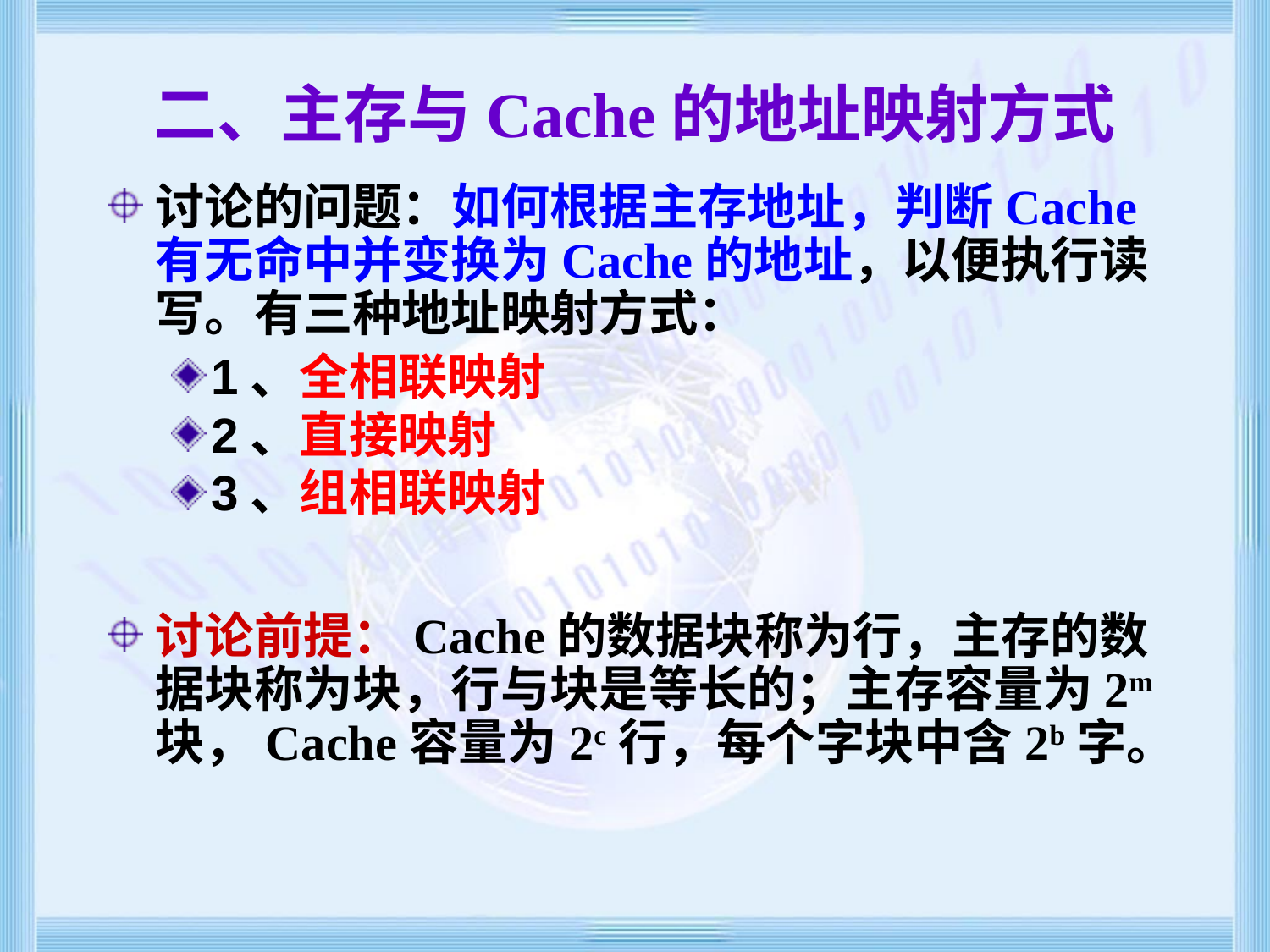

# 二、主存与Cache的地址映射方式
讨论的问题：如何根据主存地址，判断Cache有无命中并变换为Cache的地址，以便执行读写。有三种地址映射方式：
1、全相联映射
2、直接映射
3、组相联映射

讨论前提：Cache的数据块称为行，主存的数据块称为块，行与块是等长的；主存容量为2m块，Cache容量为2c行，每个字块中含2b字。

153